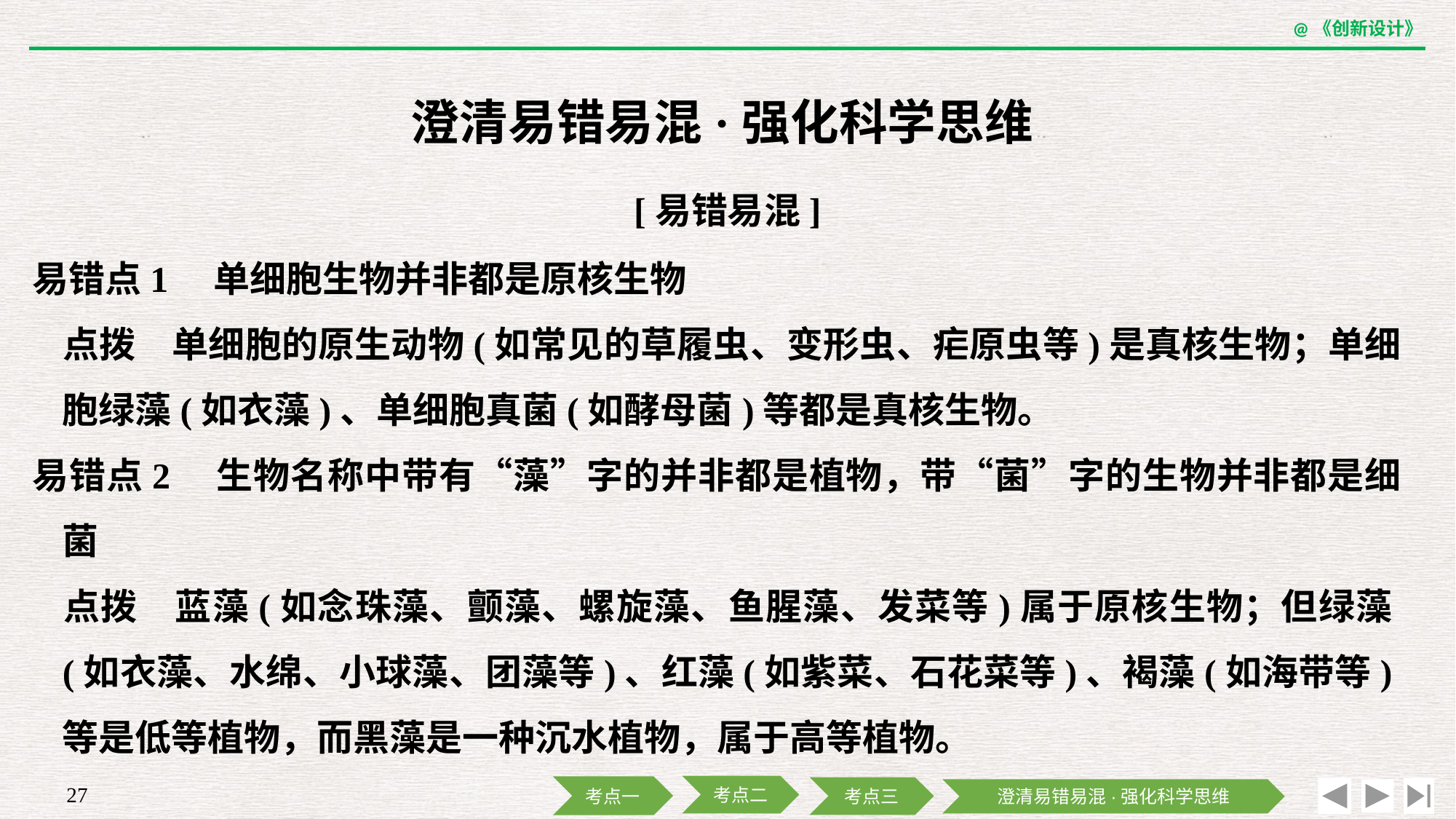

澄清易错易混·强化科学思维
[易错易混]
易错点1　单细胞生物并非都是原核生物
	点拨　单细胞的原生动物(如常见的草履虫、变形虫、疟原虫等)是真核生物；单细胞绿藻(如衣藻)、单细胞真菌(如酵母菌)等都是真核生物。
易错点2　生物名称中带有“藻”字的并非都是植物，带“菌”字的生物并非都是细菌
	点拨　蓝藻(如念珠藻、颤藻、螺旋藻、鱼腥藻、发菜等)属于原核生物；但绿藻(如衣藻、水绵、小球藻、团藻等)、红藻(如紫菜、石花菜等)、褐藻(如海带等)等是低等植物，而黑藻是一种沉水植物，属于高等植物。